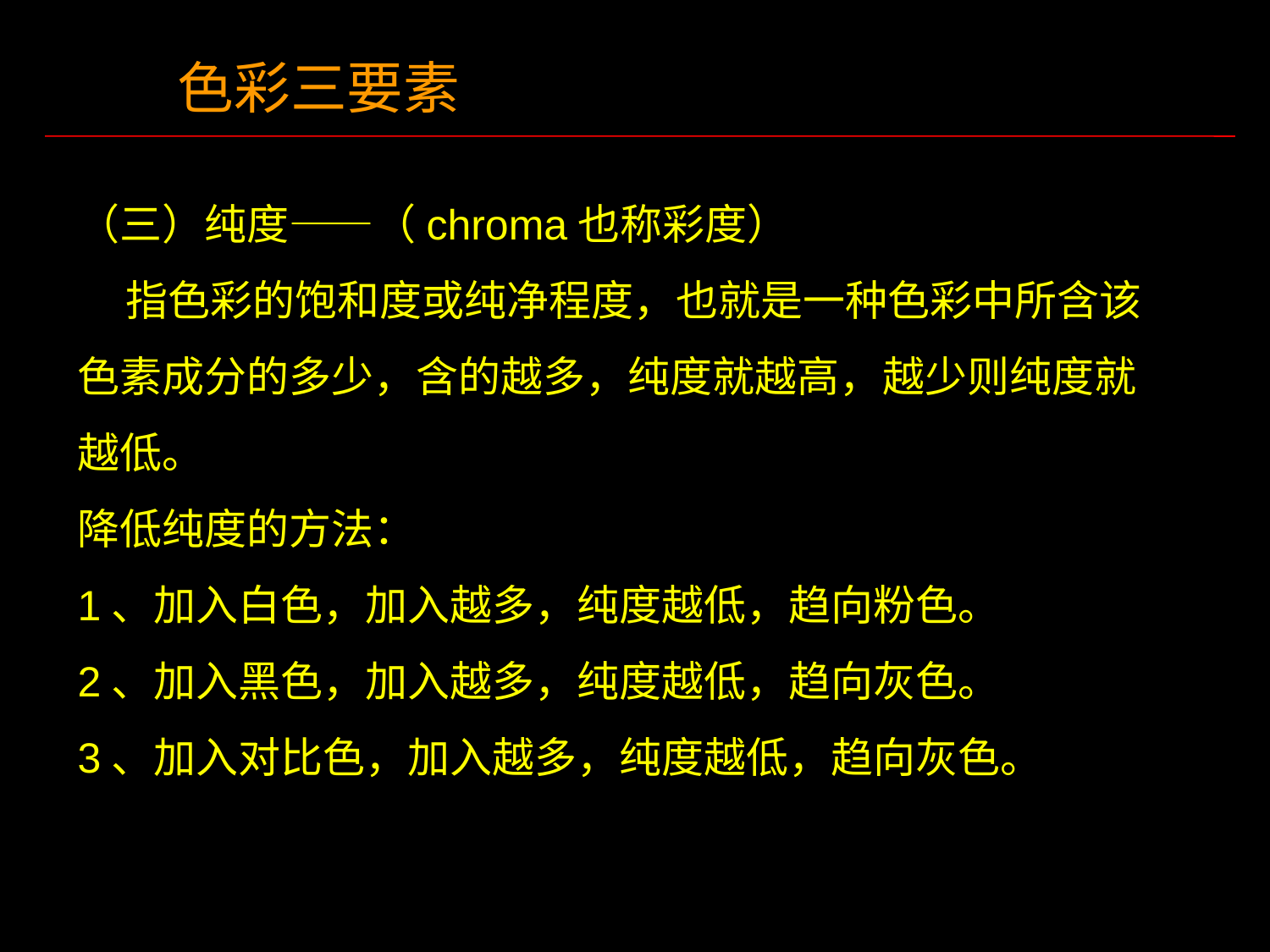

色彩三要素

（三）纯度——（chroma也称彩度）
    指色彩的饱和度或纯净程度，也就是一种色彩中所含该色素成分的多少，含的越多，纯度就越高，越少则纯度就越低。
降低纯度的方法：
1、加入白色，加入越多，纯度越低，趋向粉色。
2、加入黑色，加入越多，纯度越低，趋向灰色。
3、加入对比色，加入越多，纯度越低，趋向灰色。